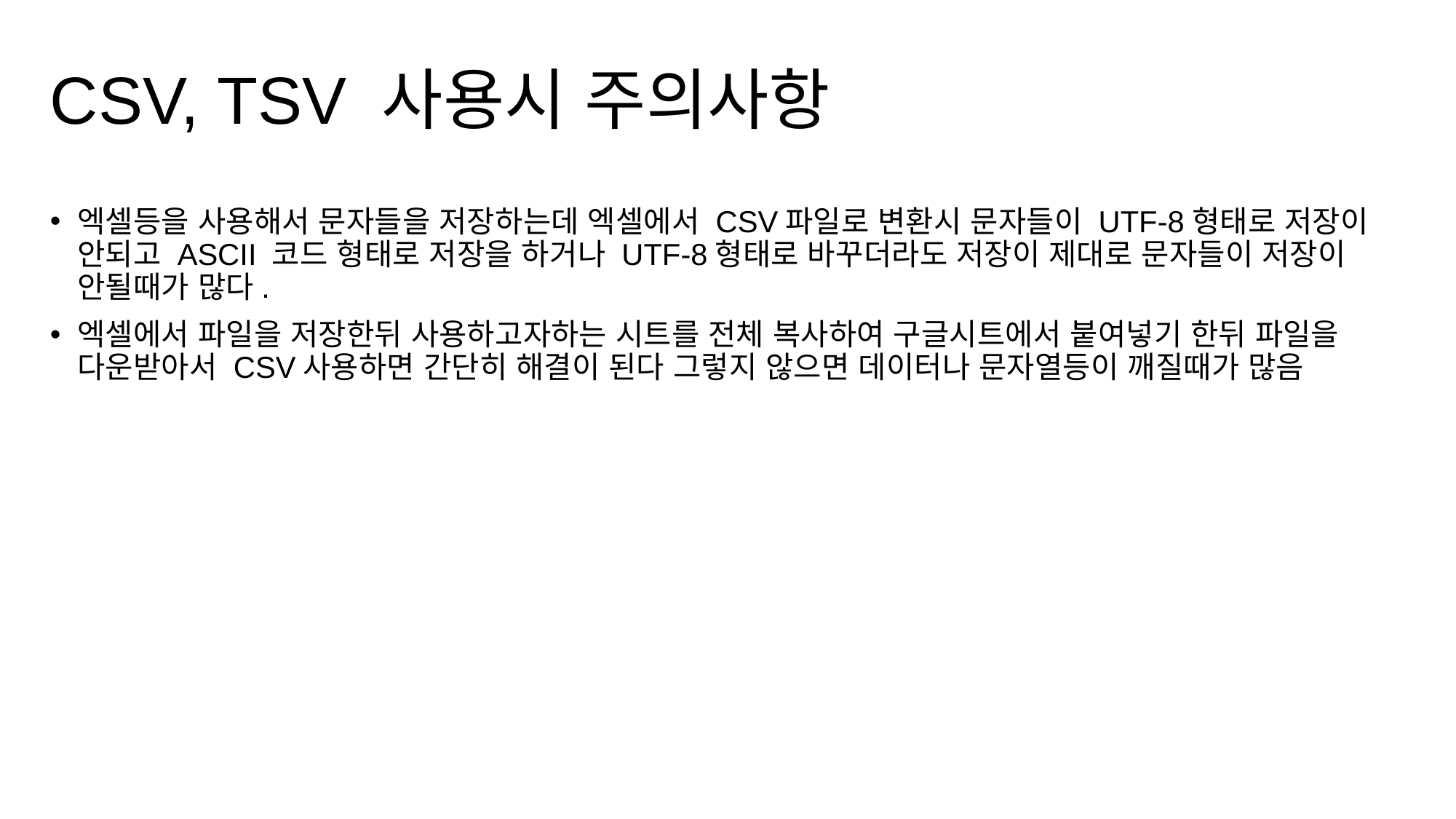

# CSV, TSV 사용시 주의사항
엑셀등을 사용해서 문자들을 저장하는데 엑셀에서 CSV파일로 변환시 문자들이 UTF-8형태로 저장이 안되고 ASCII 코드 형태로 저장을 하거나 UTF-8형태로 바꾸더라도 저장이 제대로 문자들이 저장이 안될때가 많다.
엑셀에서 파일을 저장한뒤 사용하고자하는 시트를 전체 복사하여 구글시트에서 붙여넣기 한뒤 파일을 다운받아서 CSV사용하면 간단히 해결이 된다 그렇지 않으면 데이터나 문자열등이 깨질때가 많음